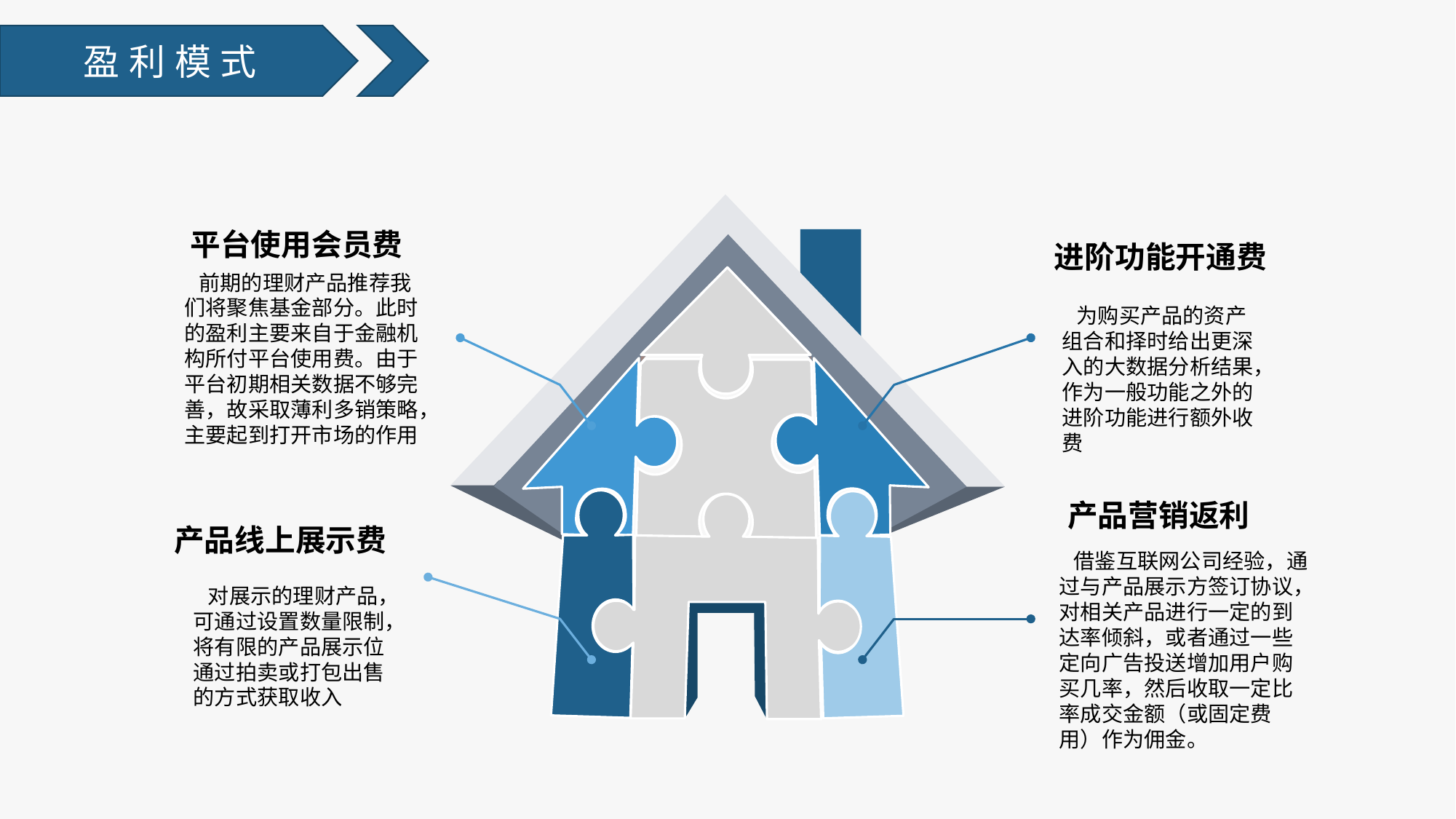

盈利模式

平台使用会员费

进阶功能开通费

产品营销返利

产品线上展示费

  前期的理财产品推荐我们将聚焦基金部分。此时的盈利主要来自于金融机构所付平台使用费。由于平台初期相关数据不够完善，故采取薄利多销策略，主要起到打开市场的作用
  为购买产品的资产组合和择时给出更深入的大数据分析结果，作为一般功能之外的进阶功能进行额外收费
  借鉴互联网公司经验，通过与产品展示方签订协议，对相关产品进行一定的到达率倾斜，或者通过一些定向广告投送增加用户购买几率，然后收取一定比率成交金额（或固定费用）作为佣金。
  对展示的理财产品，可通过设置数量限制，将有限的产品展示位通过拍卖或打包出售的方式获取收入